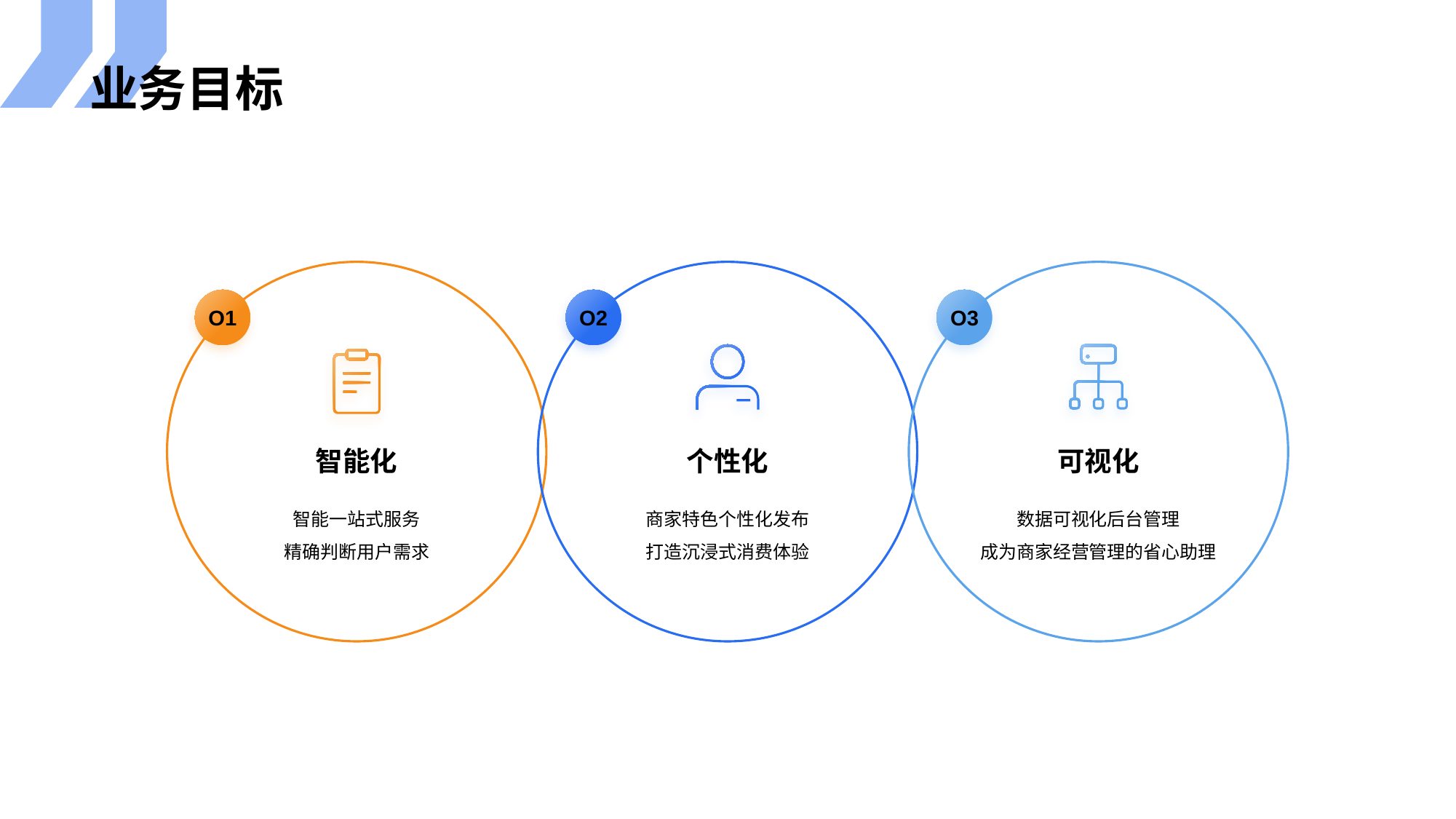

# 业务目标

O1
O2
O3

智能化
智能一站式服务
精确判断用户需求
个性化
商家特色个性化发布
打造沉浸式消费体验
可视化
数据可视化后台管理
成为商家经营管理的省心助理